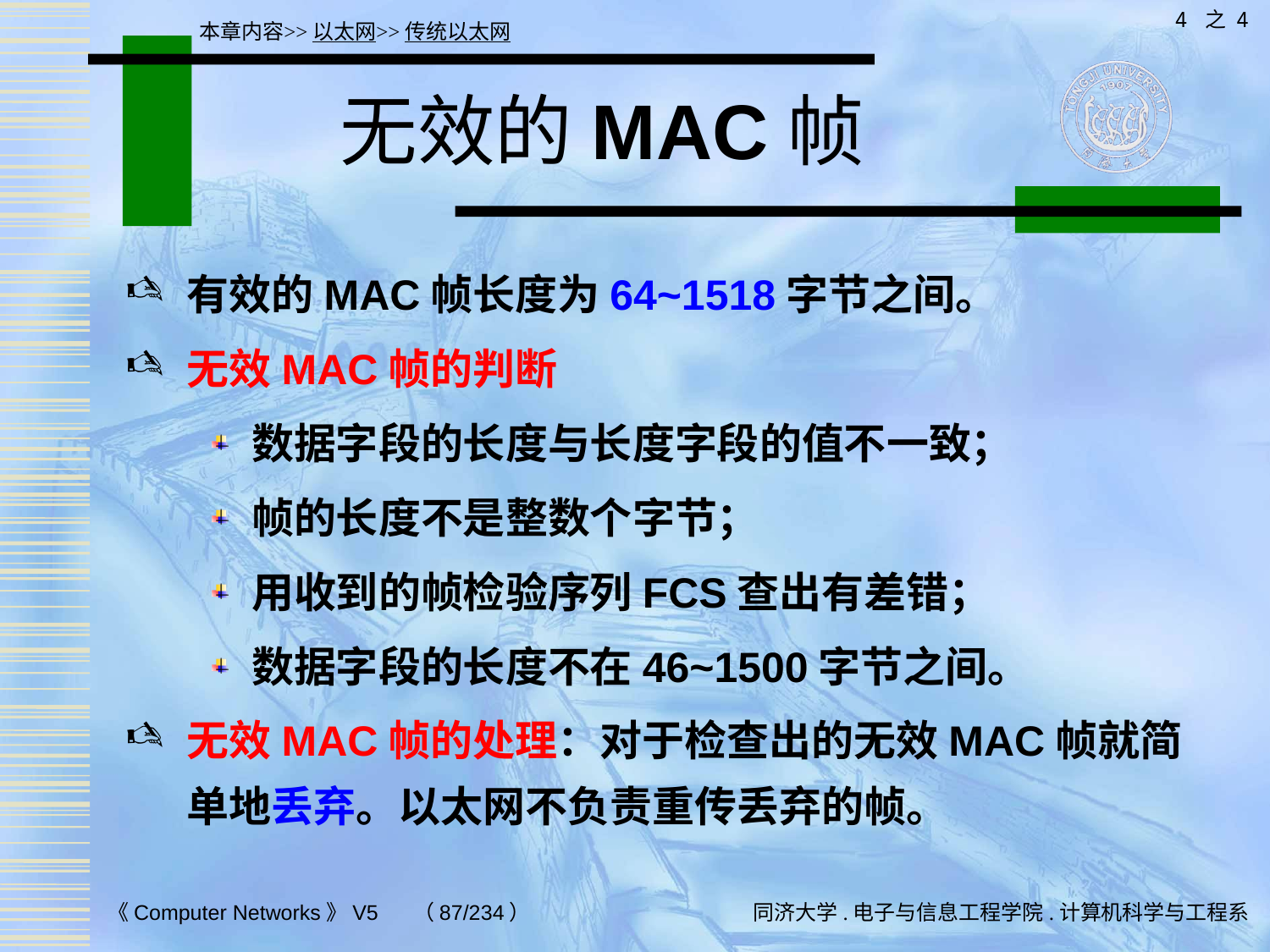

4 之 4
本章内容>>以太网>>传统以太网
# 无效的MAC帧
有效的MAC帧长度为64~1518字节之间。
无效MAC帧的判断
数据字段的长度与长度字段的值不一致；
帧的长度不是整数个字节；
用收到的帧检验序列FCS查出有差错；
数据字段的长度不在46~1500字节之间。
无效MAC帧的处理：对于检查出的无效MAC帧就简单地丢弃。以太网不负责重传丢弃的帧。